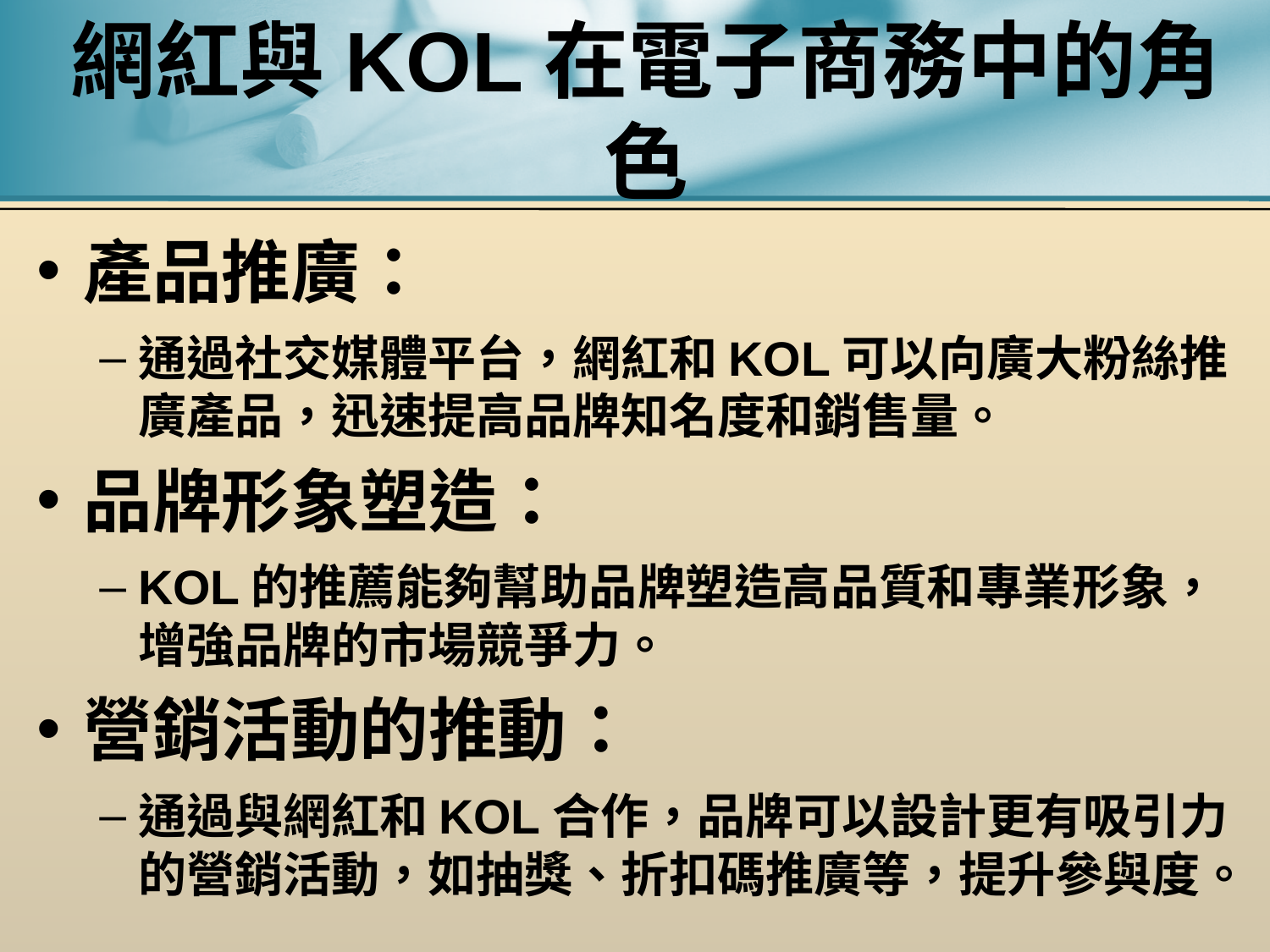

# 網紅與KOL在電子商務中的角色
產品推廣：
通過社交媒體平台，網紅和KOL可以向廣大粉絲推廣產品，迅速提高品牌知名度和銷售量。
品牌形象塑造：
KOL的推薦能夠幫助品牌塑造高品質和專業形象，增強品牌的市場競爭力。
營銷活動的推動：
通過與網紅和KOL合作，品牌可以設計更有吸引力的營銷活動，如抽獎、折扣碼推廣等，提升參與度。